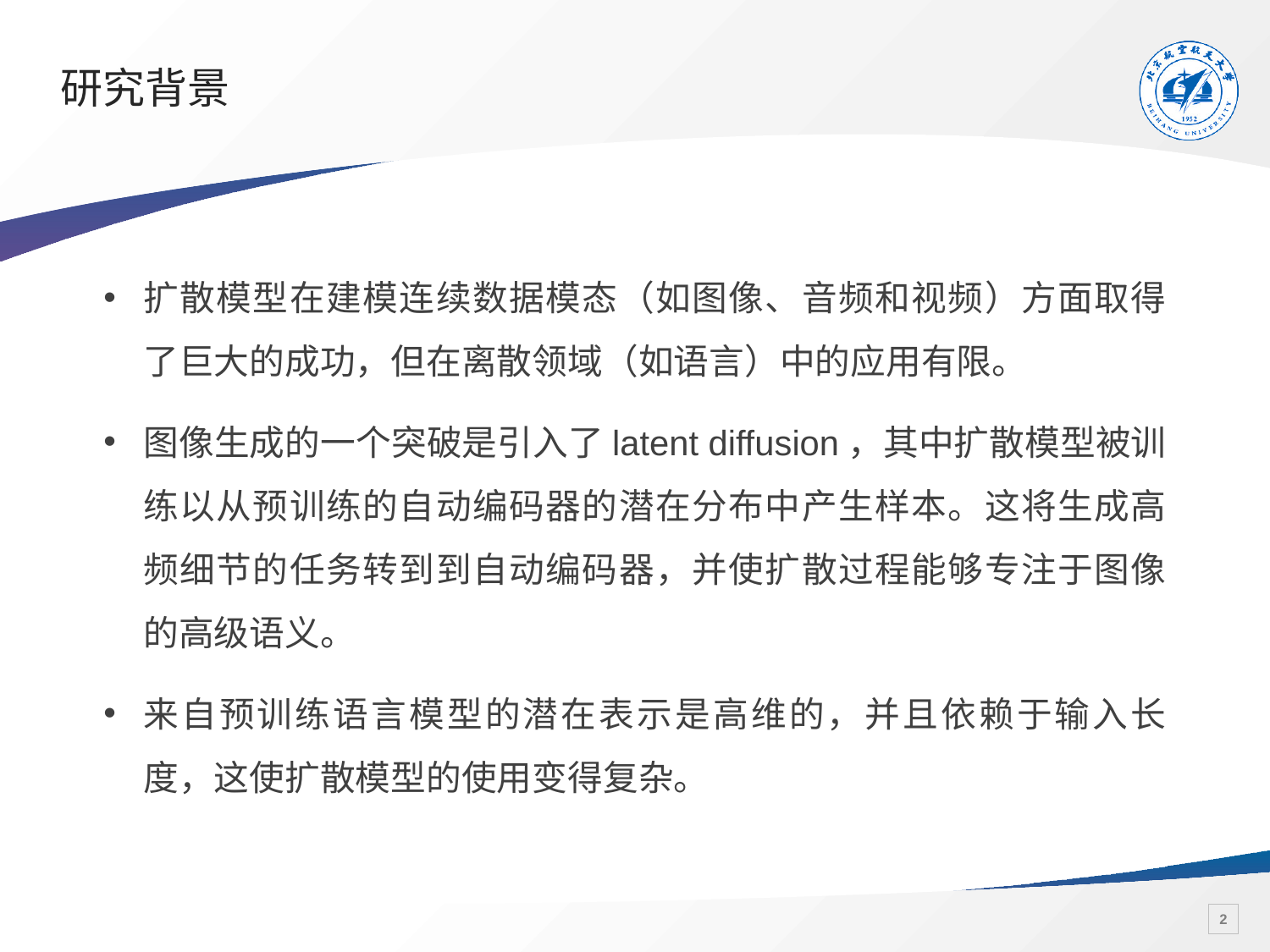

# 研究背景
扩散模型在建模连续数据模态（如图像、音频和视频）方面取得了巨大的成功，但在离散领域（如语言）中的应用有限。
图像生成的一个突破是引入了latent diffusion，其中扩散模型被训练以从预训练的自动编码器的潜在分布中产生样本。这将生成高频细节的任务转到到自动编码器，并使扩散过程能够专注于图像的高级语义。
来自预训练语言模型的潜在表示是高维的，并且依赖于输入长度，这使扩散模型的使用变得复杂。